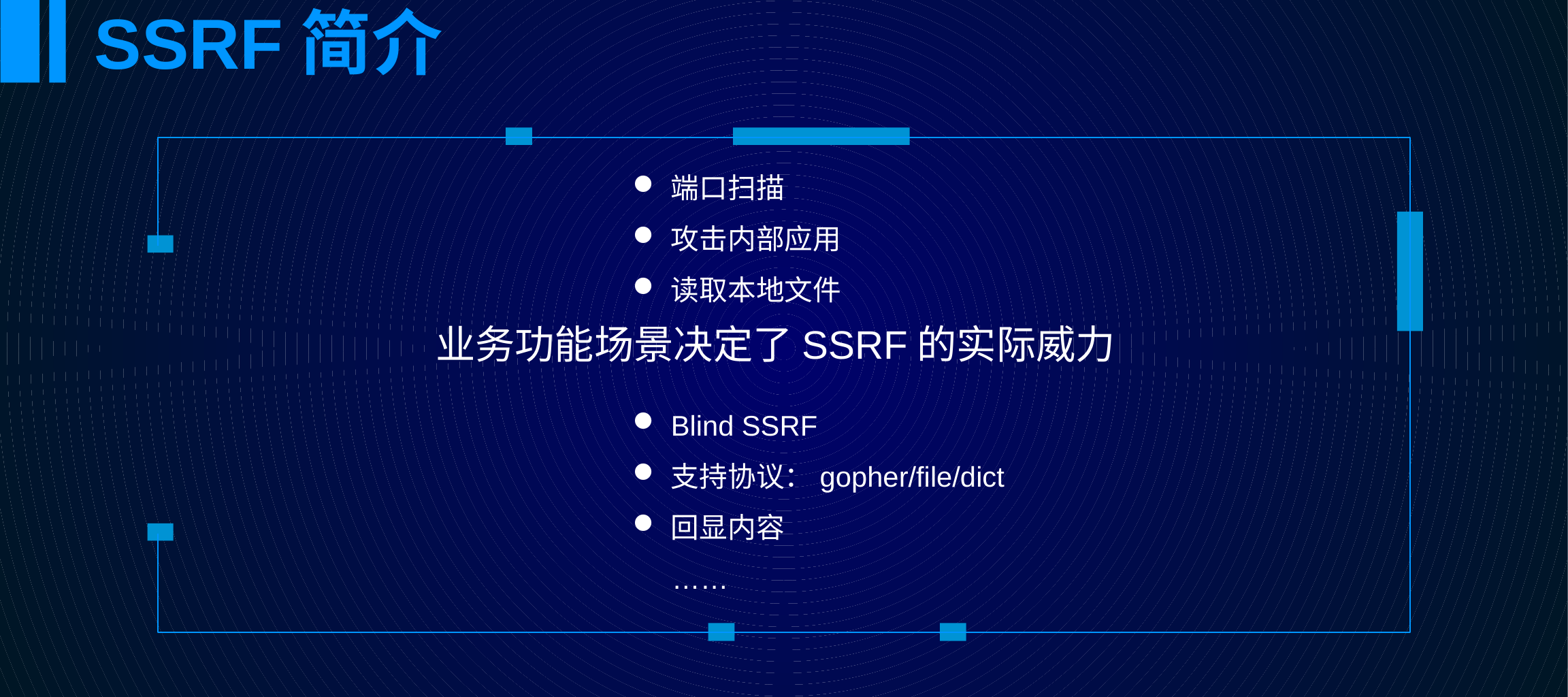

SSRF简介
端口扫描
攻击内部应用
读取本地文件
业务功能场景决定了SSRF的实际威力
Blind SSRF
支持协议：gopher/file/dict
回显内容
     ……